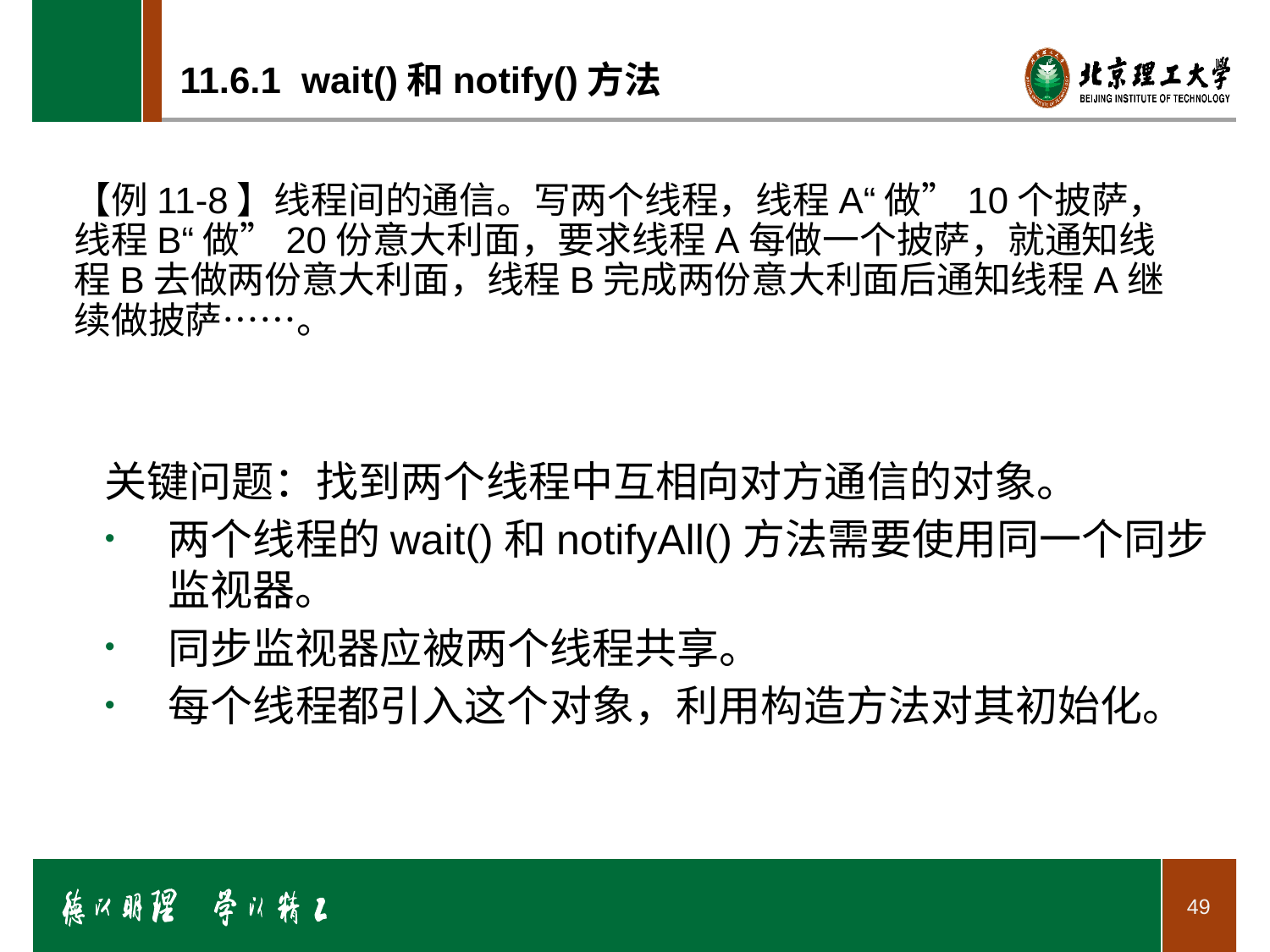

# 11.6.1  wait()和notify()方法
【例11-8】线程间的通信。写两个线程，线程A“做”10个披萨，线程B“做”20份意大利面，要求线程A每做一个披萨，就通知线程B去做两份意大利面，线程B完成两份意大利面后通知线程A继续做披萨……。
关键问题：找到两个线程中互相向对方通信的对象。
两个线程的wait()和notifyAll()方法需要使用同一个同步监视器。
同步监视器应被两个线程共享。
每个线程都引入这个对象，利用构造方法对其初始化。